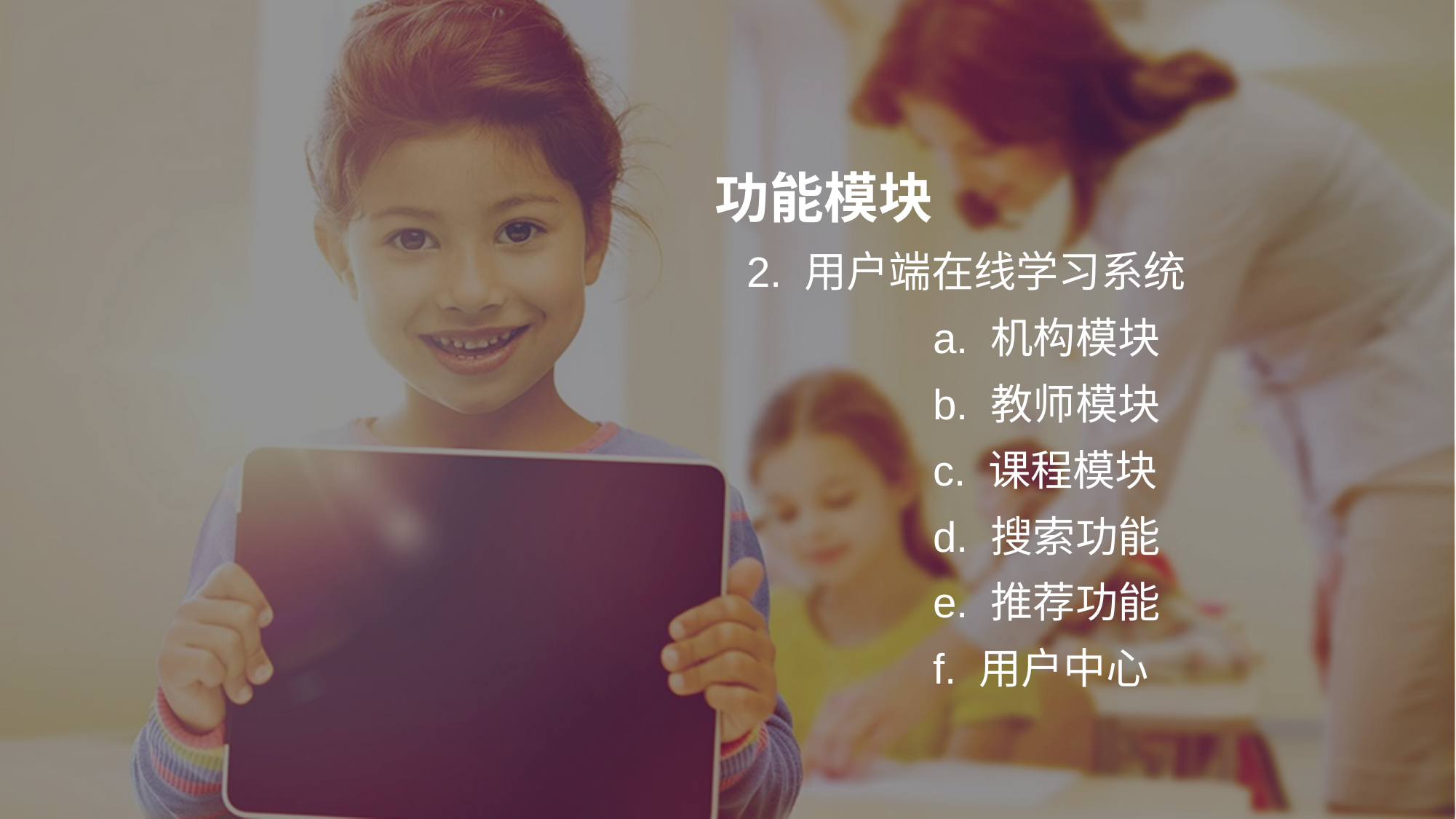

功能模块
	2. 用户端在线学习系统
			a. 机构模块
			b. 教师模块
			c. 课程模块
			d. 搜索功能
			e. 推荐功能
			f. 用户中心